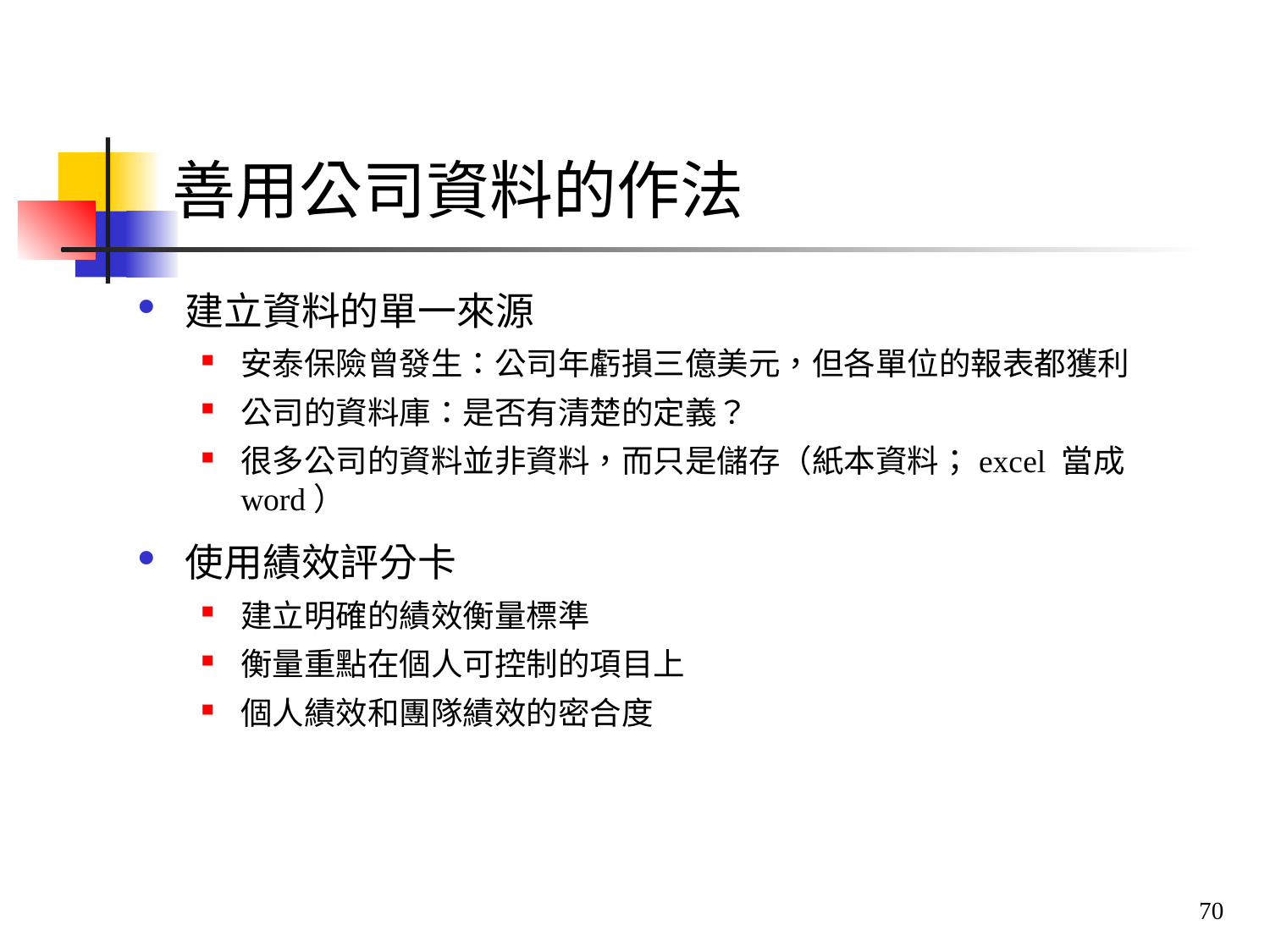

# 善用公司資料的作法
建立資料的單一來源
安泰保險曾發生：公司年虧損三億美元，但各單位的報表都獲利
公司的資料庫：是否有清楚的定義？
很多公司的資料並非資料，而只是儲存（紙本資料；excel 當成 word）
使用績效評分卡
建立明確的績效衡量標準
衡量重點在個人可控制的項目上
個人績效和團隊績效的密合度